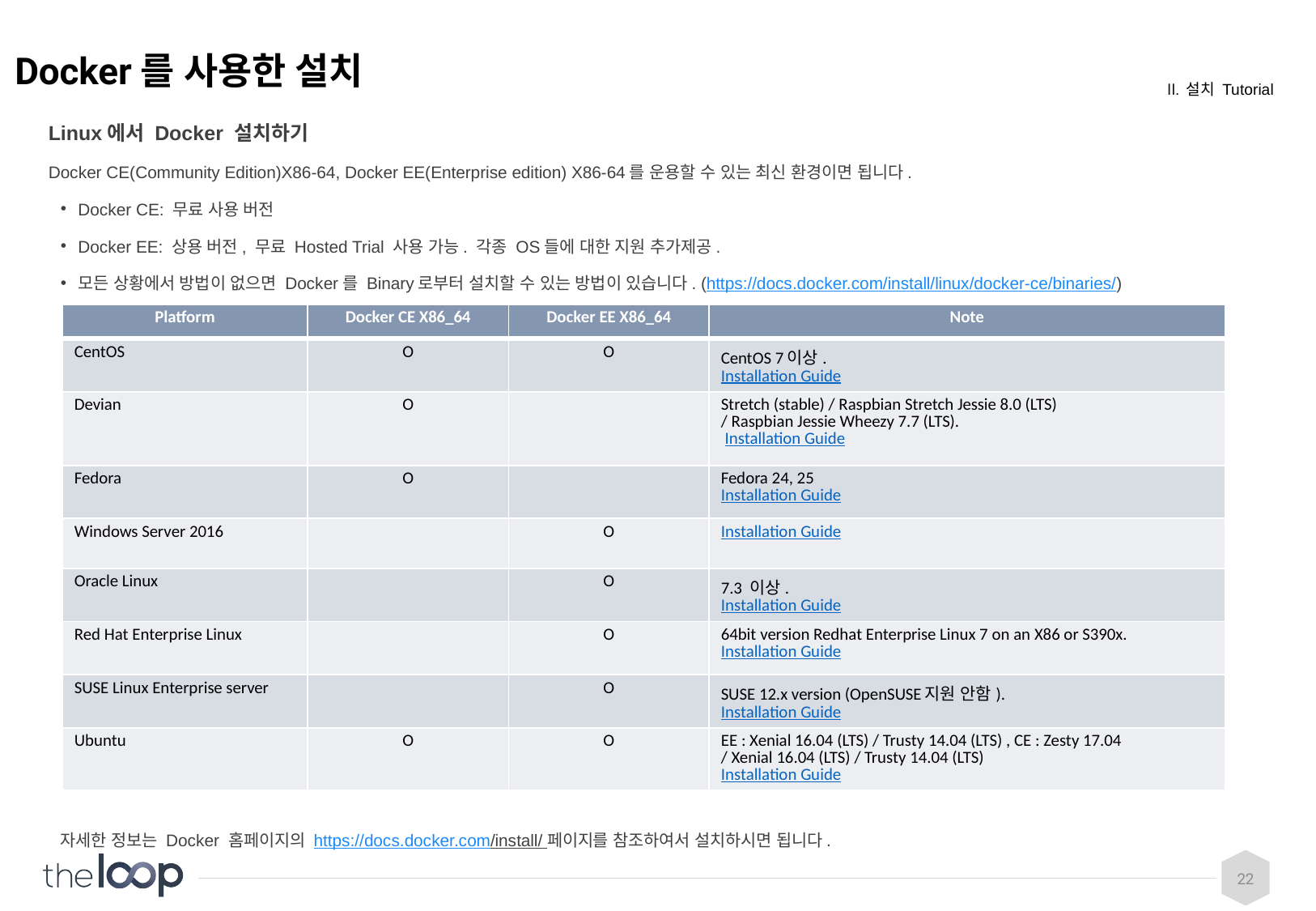

# Docker를 사용한 설치
II. 설치 Tutorial

Linux에서 Docker 설치하기
Docker CE(Community Edition)X86-64, Docker EE(Enterprise edition) X86-64를 운용할 수 있는 최신 환경이면 됩니다.
Docker CE: 무료 사용 버전
Docker EE: 상용 버전, 무료 Hosted Trial 사용 가능. 각종 OS들에 대한 지원 추가제공.
모든 상황에서 방법이 없으면 Docker를 Binary로부터 설치할 수 있는 방법이 있습니다. (https://docs.docker.com/install/linux/docker-ce/binaries/)

자세한 정보는 Docker 홈페이지의 https://docs.docker.com/install/ 페이지를 참조하여서 설치하시면 됩니다.

| Platform | Docker CE X86\_64 | Docker EE X86\_64 | Note |
| --- | --- | --- | --- |
| CentOS | O | O | CentOS 7이상. Installation Guide |
| Devian | O |  | Stretch (stable) / Raspbian Stretch Jessie 8.0 (LTS) / Raspbian Jessie Wheezy 7.7 (LTS). Installation Guide |
| Fedora | O |  | Fedora 24, 25 Installation Guide |
| Windows Server 2016 |  | O | Installation Guide |
| Oracle Linux |  | O | 7.3 이상. Installation Guide |
| Red Hat Enterprise Linux |  | O | 64bit version Redhat Enterprise Linux 7 on an X86 or S390x. Installation Guide |
| SUSE Linux Enterprise server |  | O | SUSE 12.x version (OpenSUSE지원 안함). Installation Guide |
| Ubuntu | O | O | EE : Xenial 16.04 (LTS) / Trusty 14.04 (LTS) , CE : Zesty 17.04 / Xenial 16.04 (LTS) / Trusty 14.04 (LTS) Installation Guide |
22